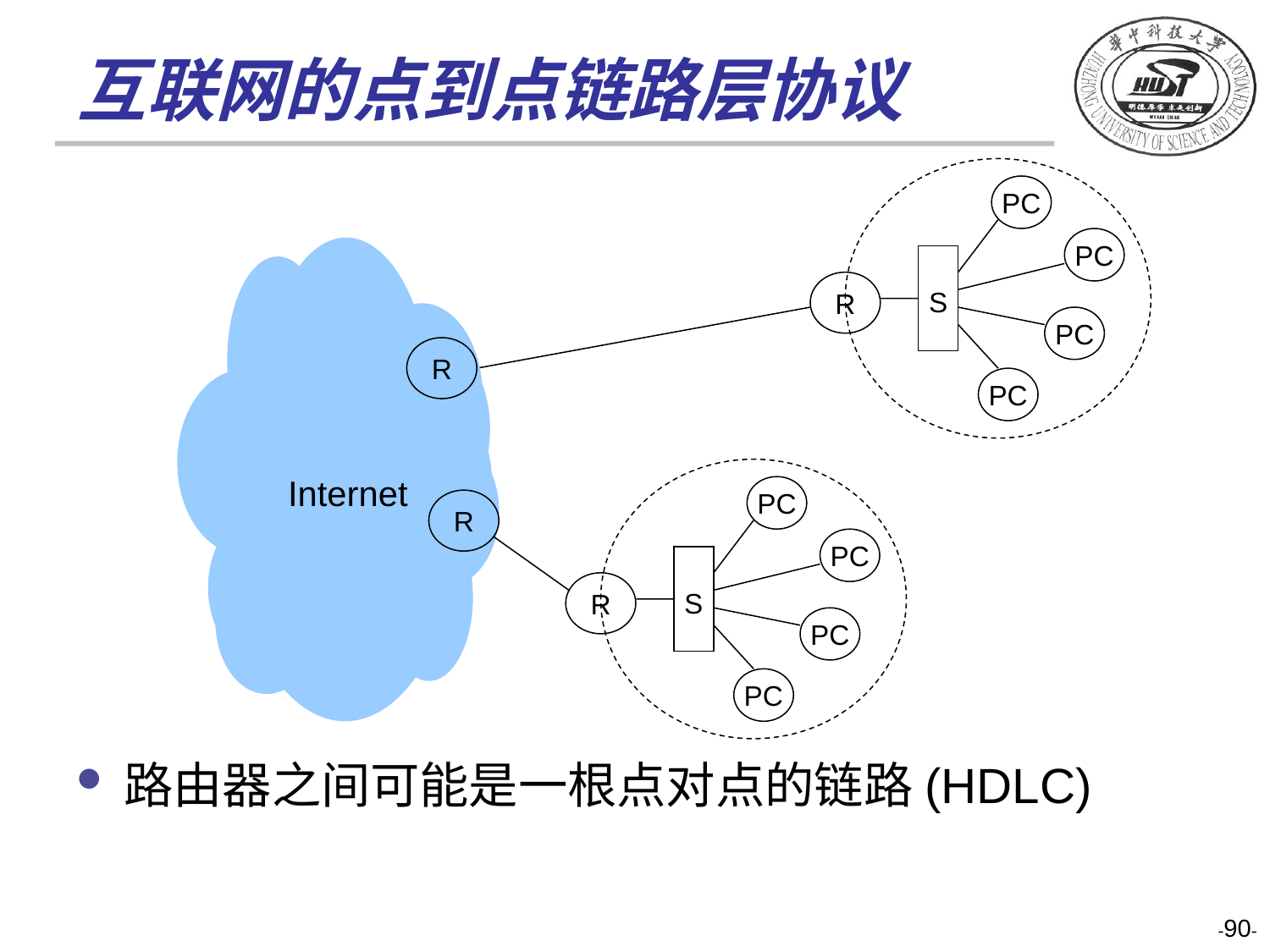

# 互联网的点到点链路层协议

路由器之间可能是一根点对点的链路(HDLC)

PC

PC

S

R

PC

PC

Internet

R

PC

PC

S

R

PC

PC
R

-90-